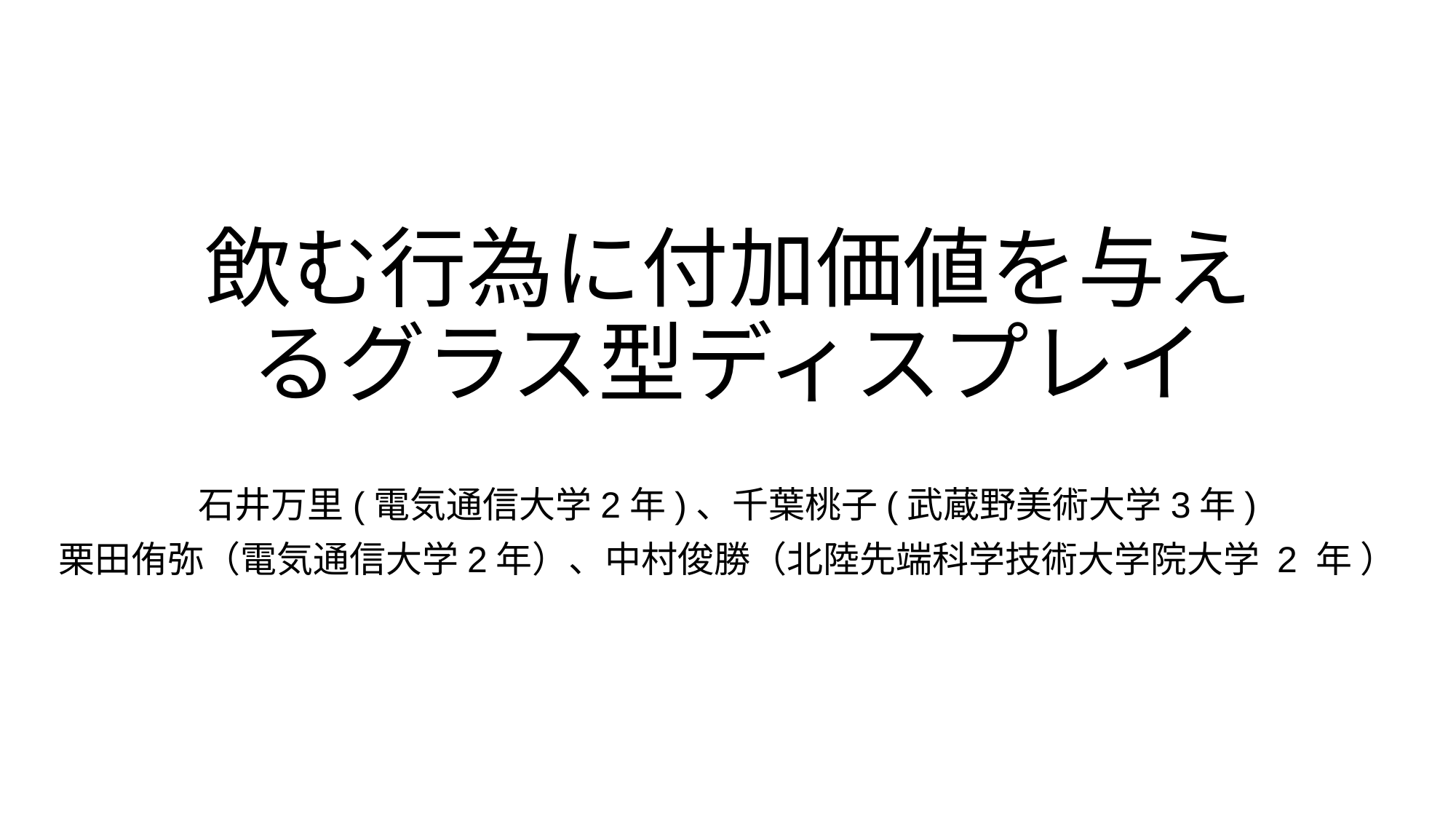

# 飲む行為に付加価値を与えるグラス型ディスプレイ
石井万里(電気通信大学2年)、千葉桃子(武蔵野美術大学3年)
栗田侑弥（電気通信大学2年）、中村俊勝（北陸先端科学技術大学院大学 2 年 ）